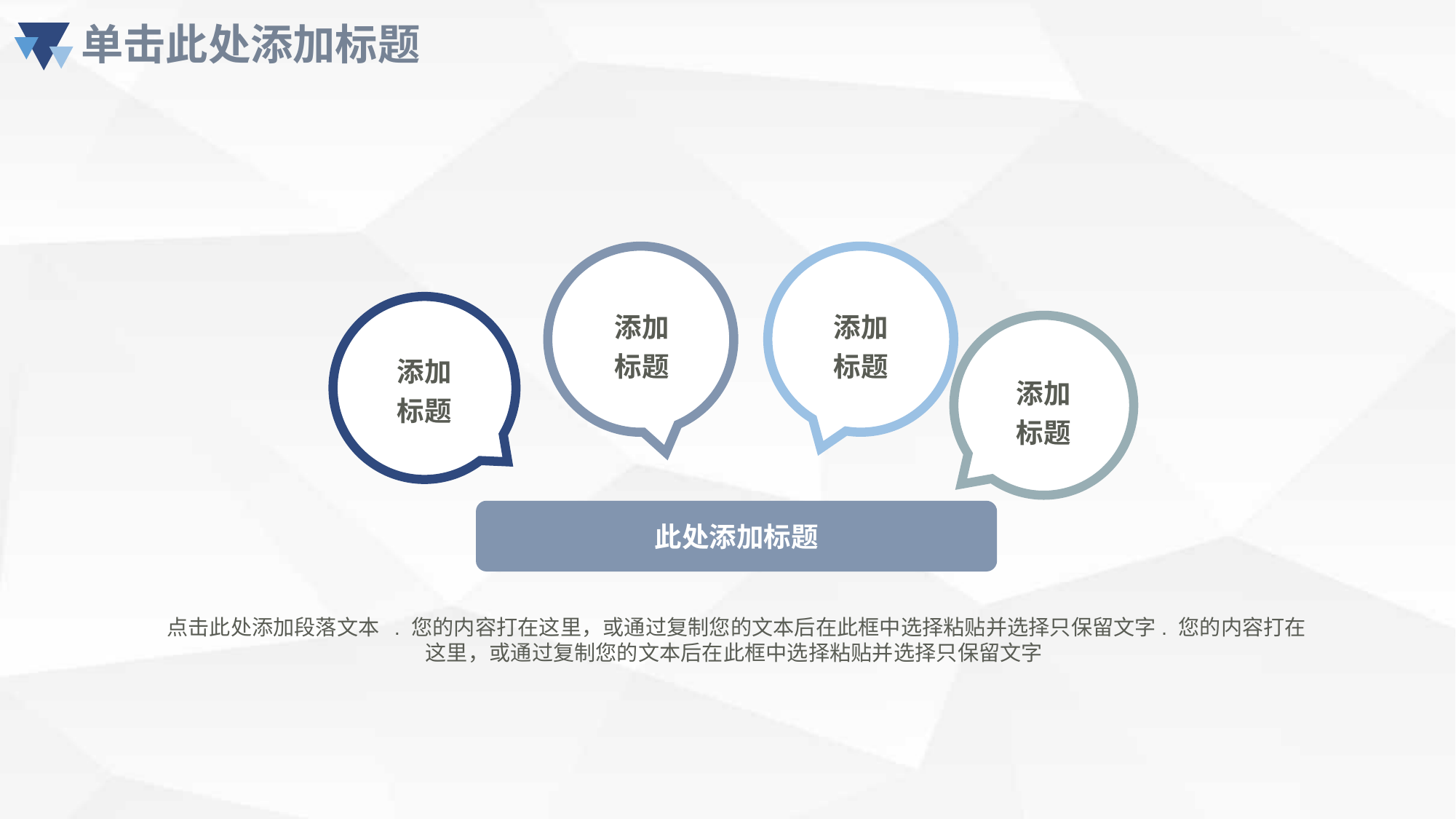

添加
标题

添加
标题

添加标题

添加标题

此处添加标题
点击此处添加段落文本  . 您的内容打在这里，或通过复制您的文本后在此框中选择粘贴并选择只保留文字. 您的内容打在这里，或通过复制您的文本后在此框中选择粘贴并选择只保留文字